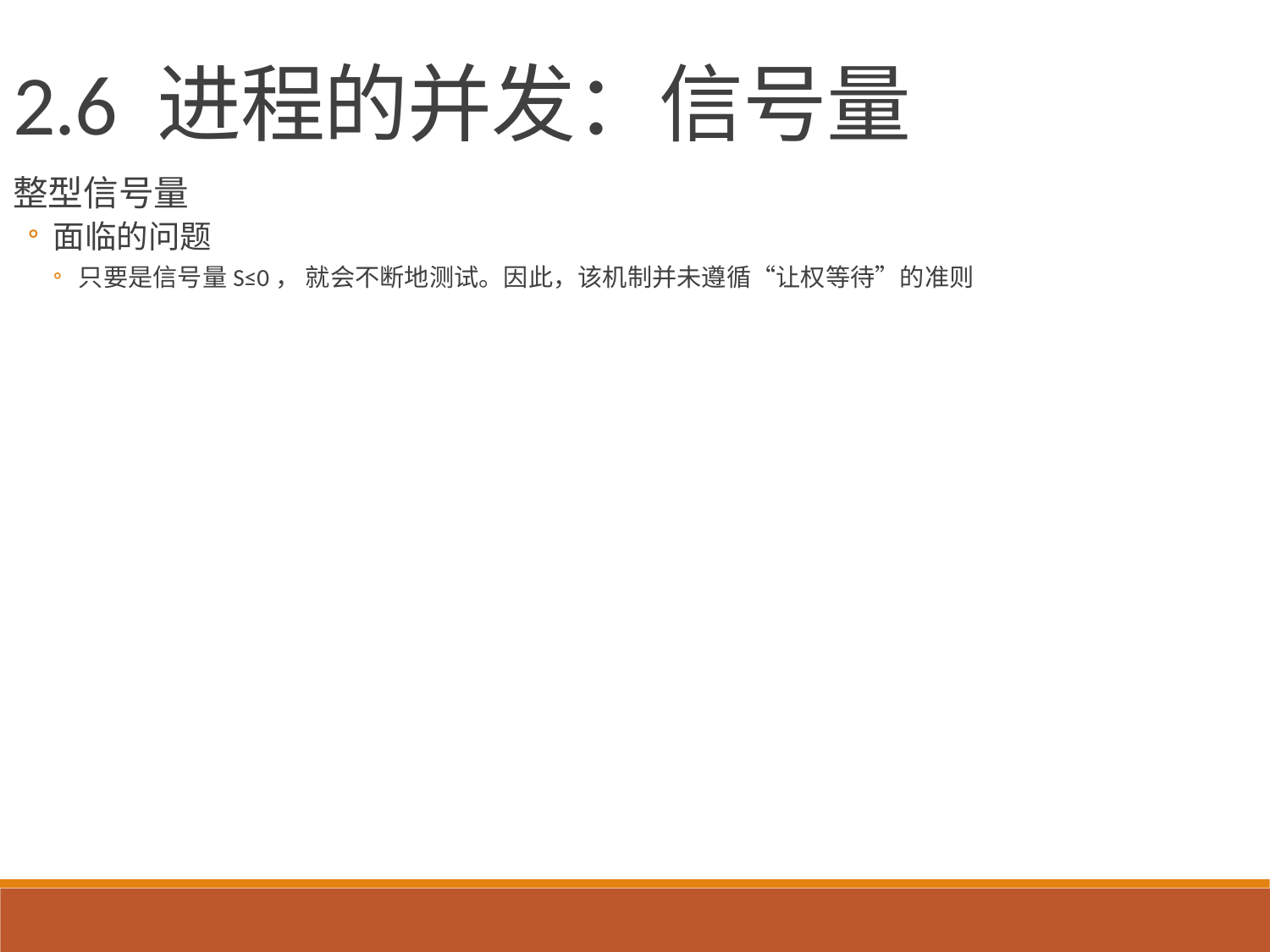

2.6 进程的并发：信号量
整型信号量
面临的问题
只要是信号量S≤0， 就会不断地测试。因此，该机制并未遵循“让权等待”的准则